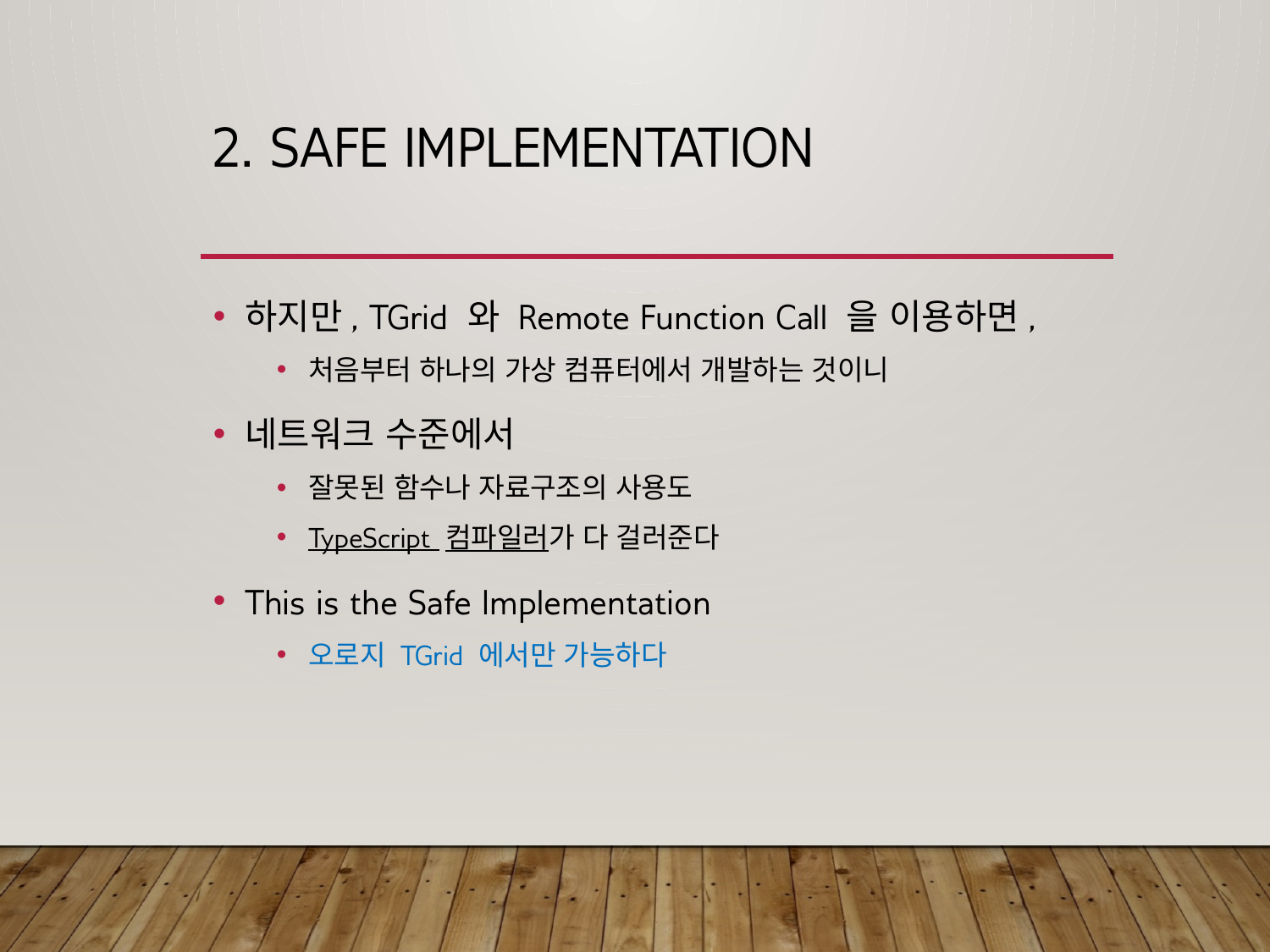

# 2. Safe Implementation
하지만, TGrid 와 Remote Function Call 을 이용하면,
처음부터 하나의 가상 컴퓨터에서 개발하는 것이니
네트워크 수준에서
잘못된 함수나 자료구조의 사용도
TypeScript 컴파일러가 다 걸러준다
This is the Safe Implementation
오로지 TGrid 에서만 가능하다